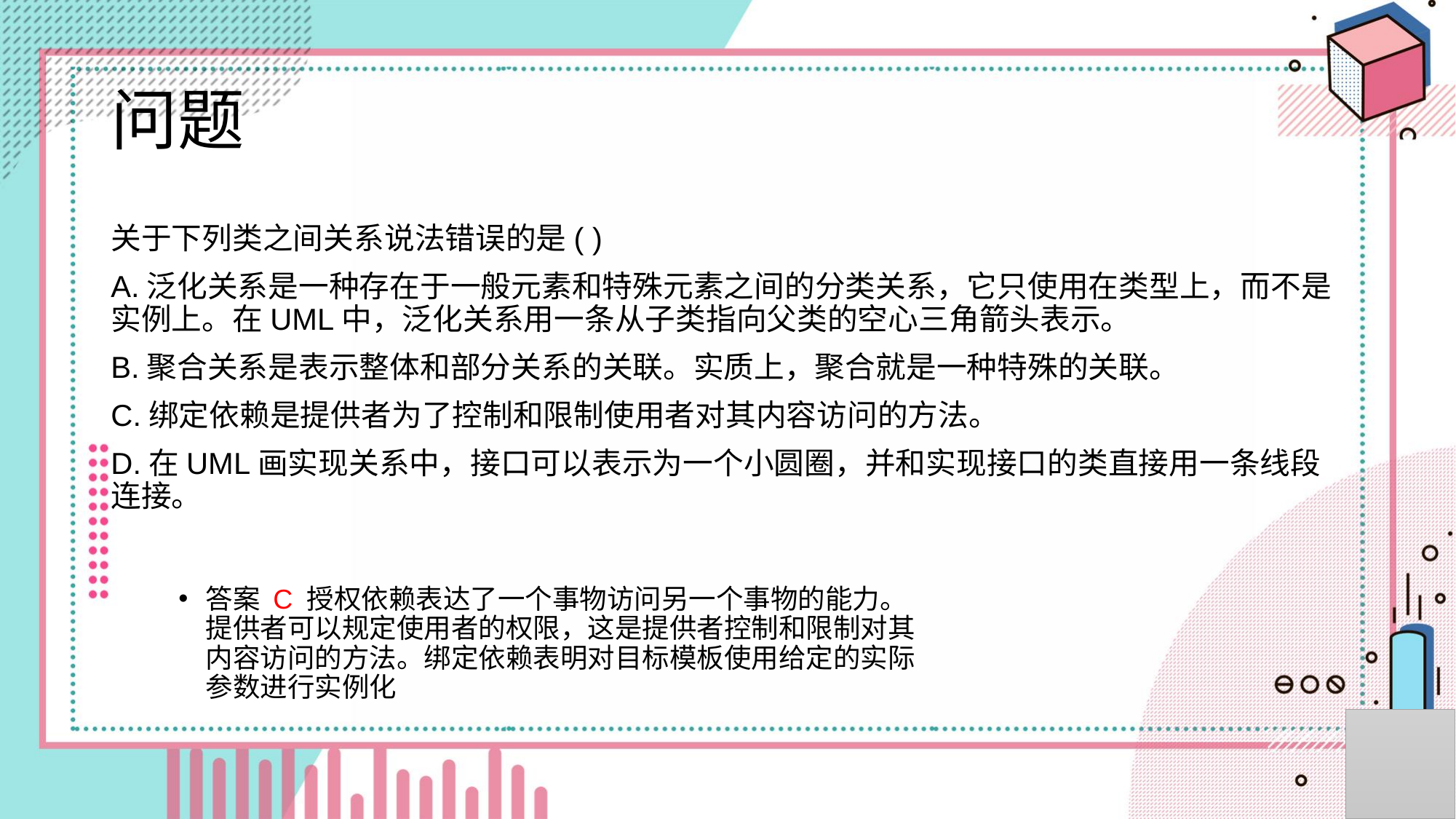

# 问题
关于下列类之间关系说法错误的是( )
A.泛化关系是一种存在于一般元素和特殊元素之间的分类关系，它只使用在类型上，而不是实例上。在UML中，泛化关系用一条从子类指向父类的空心三角箭头表示。
B.聚合关系是表示整体和部分关系的关联。实质上，聚合就是一种特殊的关联。
C.绑定依赖是提供者为了控制和限制使用者对其内容访问的方法。
D.在UML画实现关系中，接口可以表示为一个小圆圈，并和实现接口的类直接用一条线段连接。

答案 C 授权依赖表达了一个事物访问另一个事物的能力。提供者可以规定使用者的权限，这是提供者控制和限制对其内容访问的方法。绑定依赖表明对目标模板使用给定的实际参数进行实例化